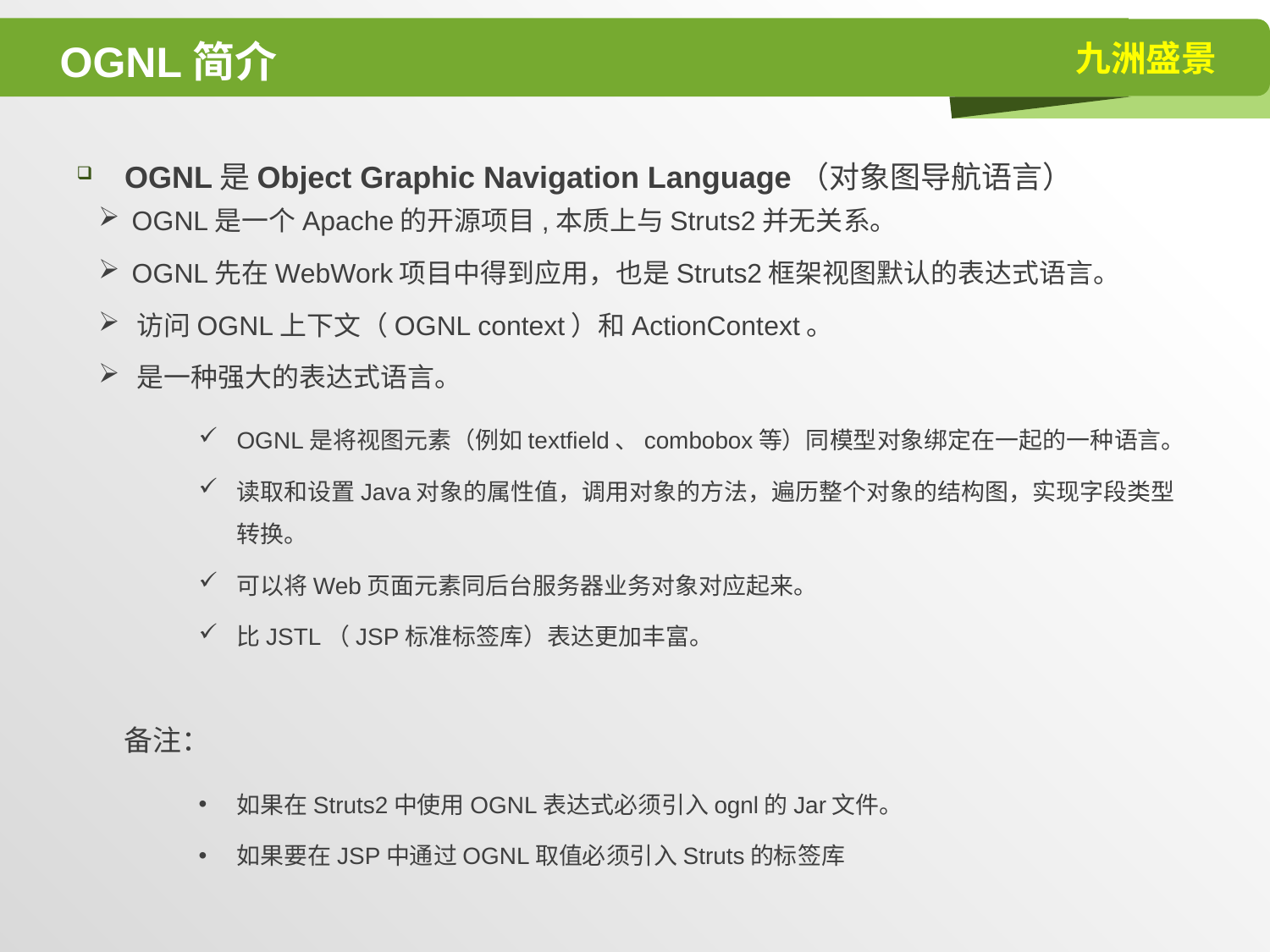

# OGNL简介
OGNL是Object Graphic Navigation Language（对象图导航语言）
 OGNL是一个Apache的开源项目,本质上与Struts2并无关系。
 OGNL先在WebWork项目中得到应用，也是Struts2框架视图默认的表达式语言。
 访问OGNL上下文（OGNL context）和ActionContext。
 是一种强大的表达式语言。
OGNL是将视图元素（例如textfield、combobox等）同模型对象绑定在一起的一种语言。
读取和设置Java对象的属性值，调用对象的方法，遍历整个对象的结构图，实现字段类型转换。
可以将Web页面元素同后台服务器业务对象对应起来。
比JSTL（JSP标准标签库）表达更加丰富。

备注：
如果在Struts2中使用OGNL表达式必须引入ognl的Jar文件。
如果要在JSP中通过OGNL取值必须引入Struts的标签库